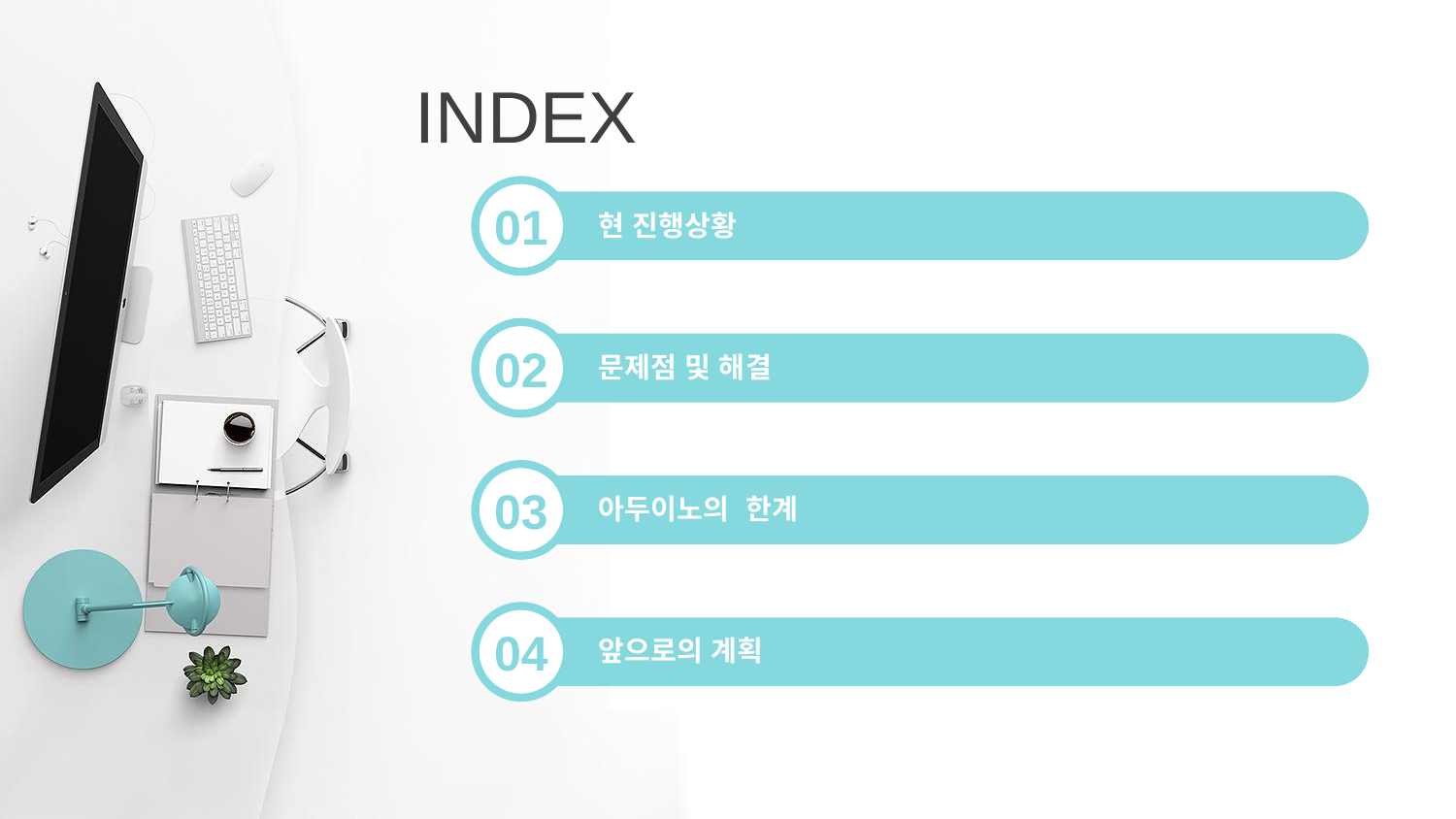

# INDEX

01
현 진행상황

02
문제점 및 해결

03
아두이노의  한계

04
앞으로의 계획